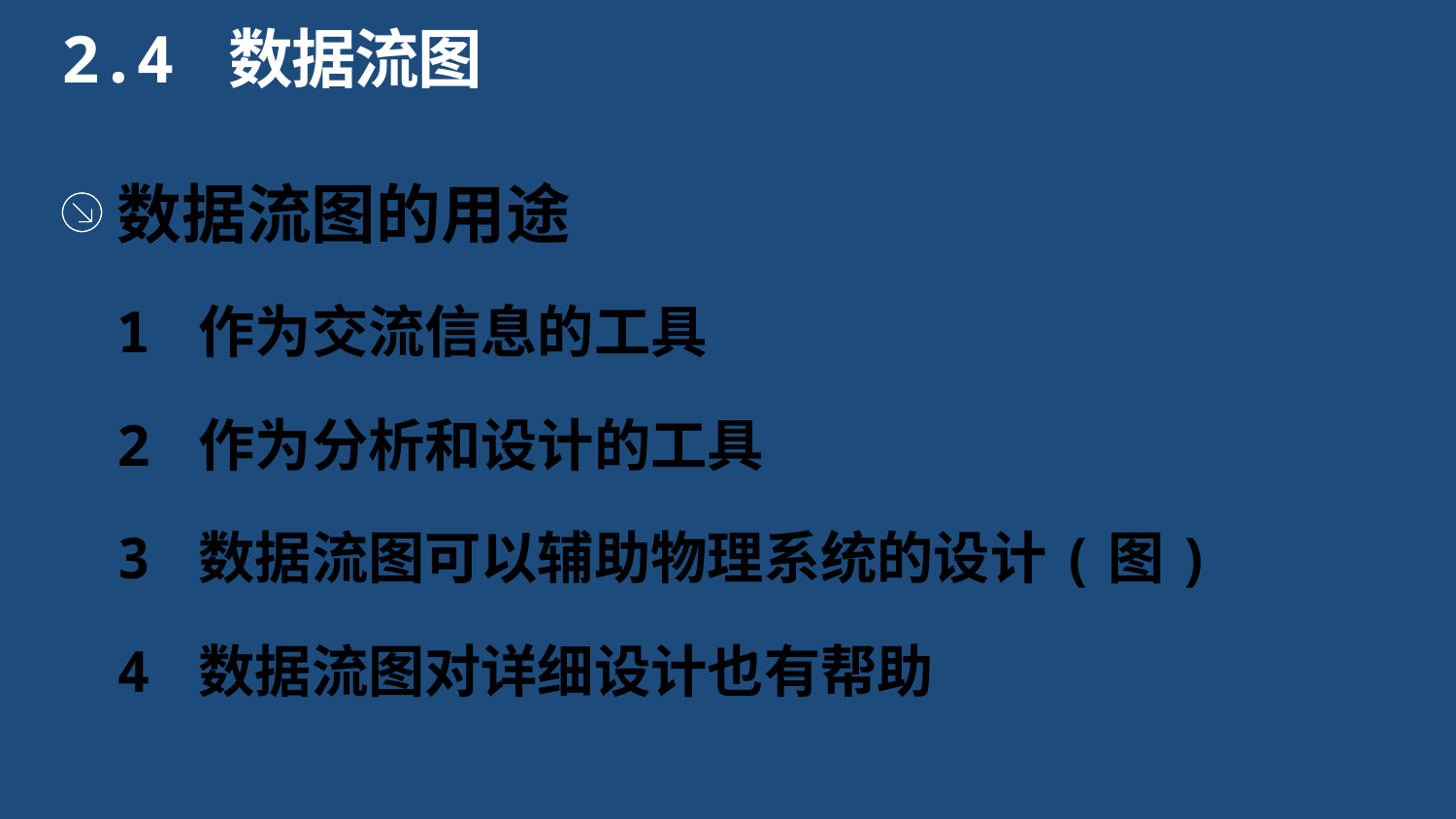

2.4 数据流图
数据流图的用途
1 作为交流信息的工具
2 作为分析和设计的工具
3 数据流图可以辅助物理系统的设计(图)
4 数据流图对详细设计也有帮助